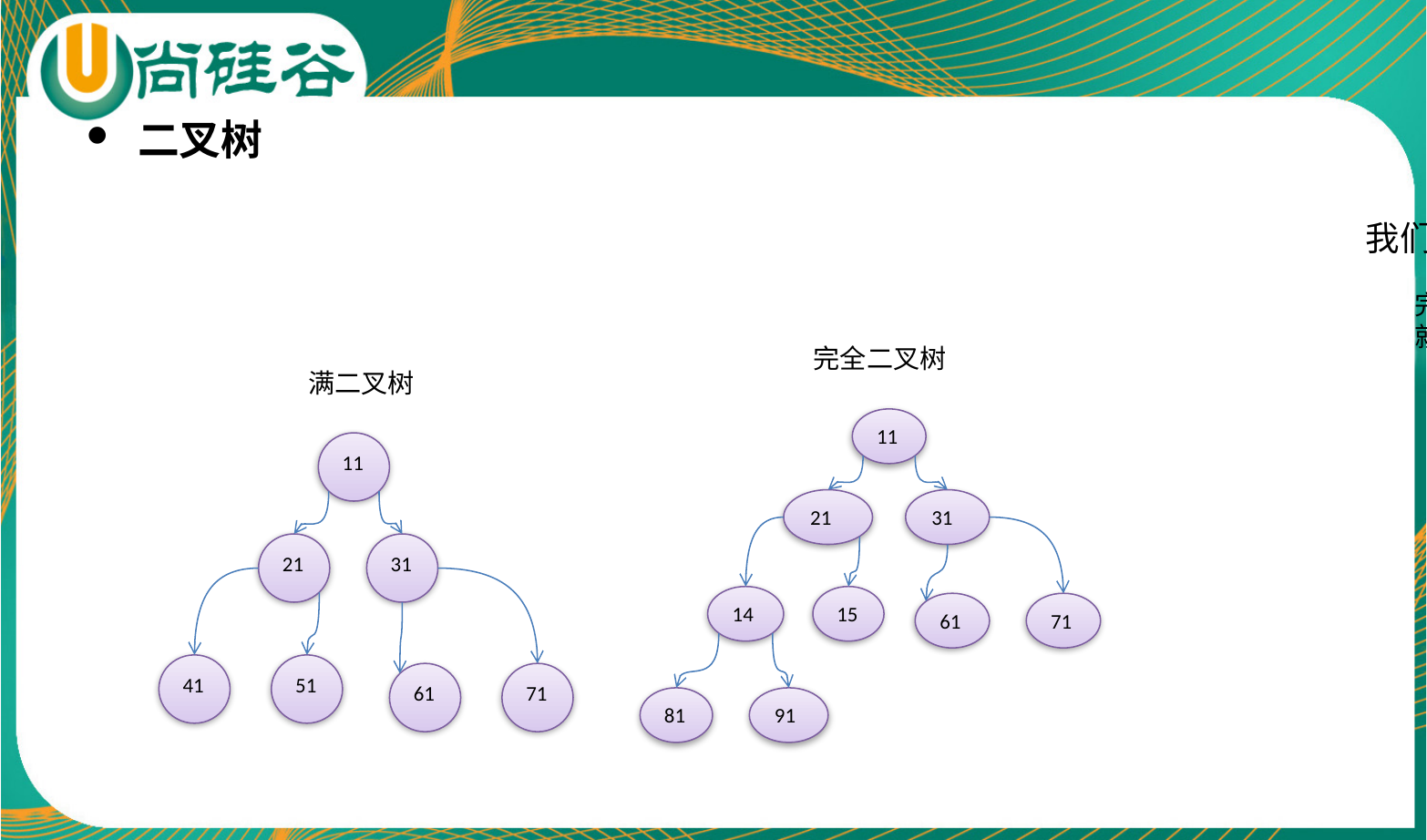

二叉树的概念

我们重点讲解一下二叉树的前序遍历，中序遍历和后序遍历。
二叉树
完全二叉树 ， 如果把 (61)节点删除，
就不是完全二叉树了,因为叶子节点不连续了
完全二叉树
满二叉树
11
11
21
31
21
31
14
15
61
71
41
51
61
71
81
91